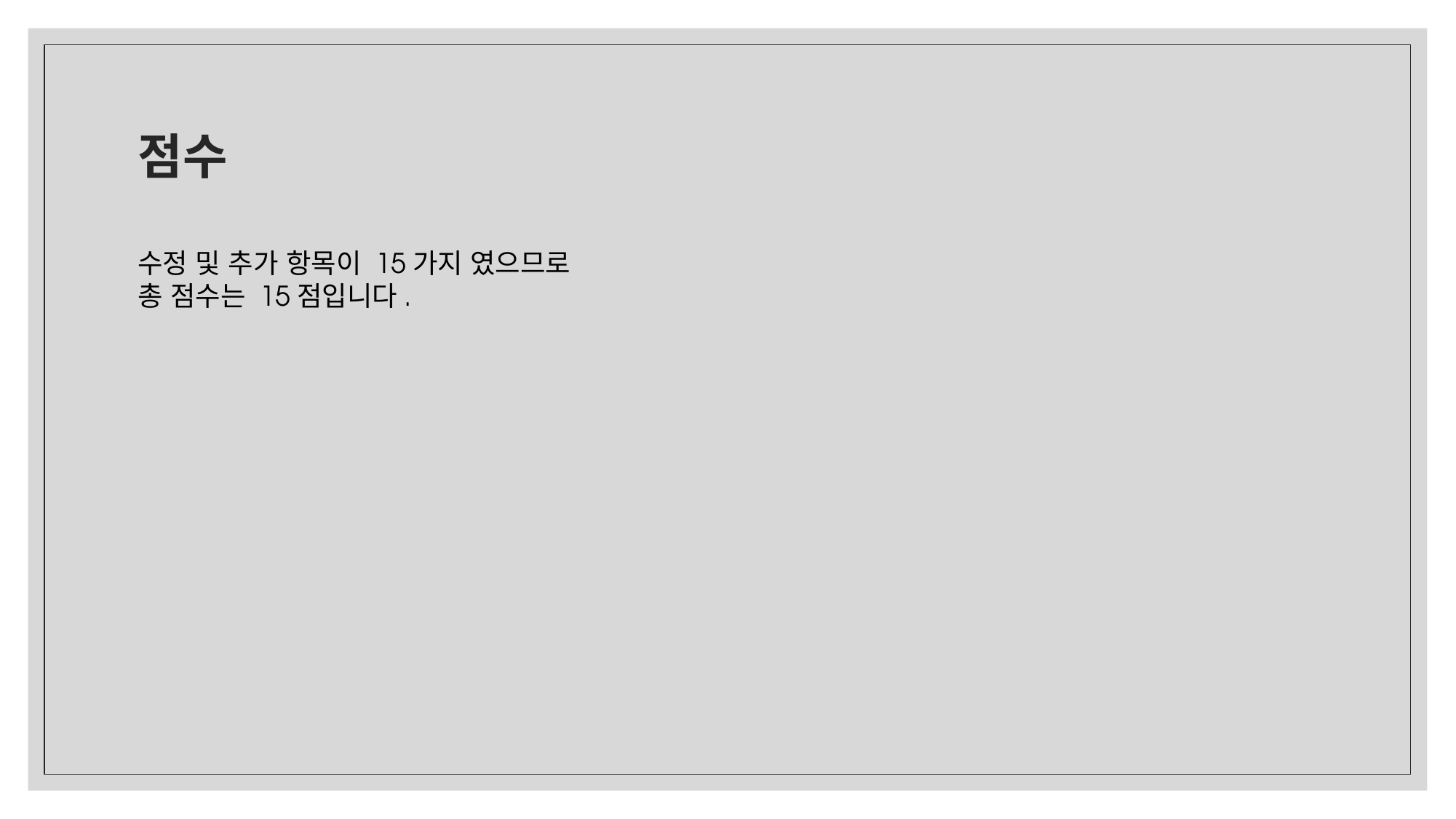

# 점수
수정 및 추가 항목이 15가지 였으므로
총 점수는 15점입니다.